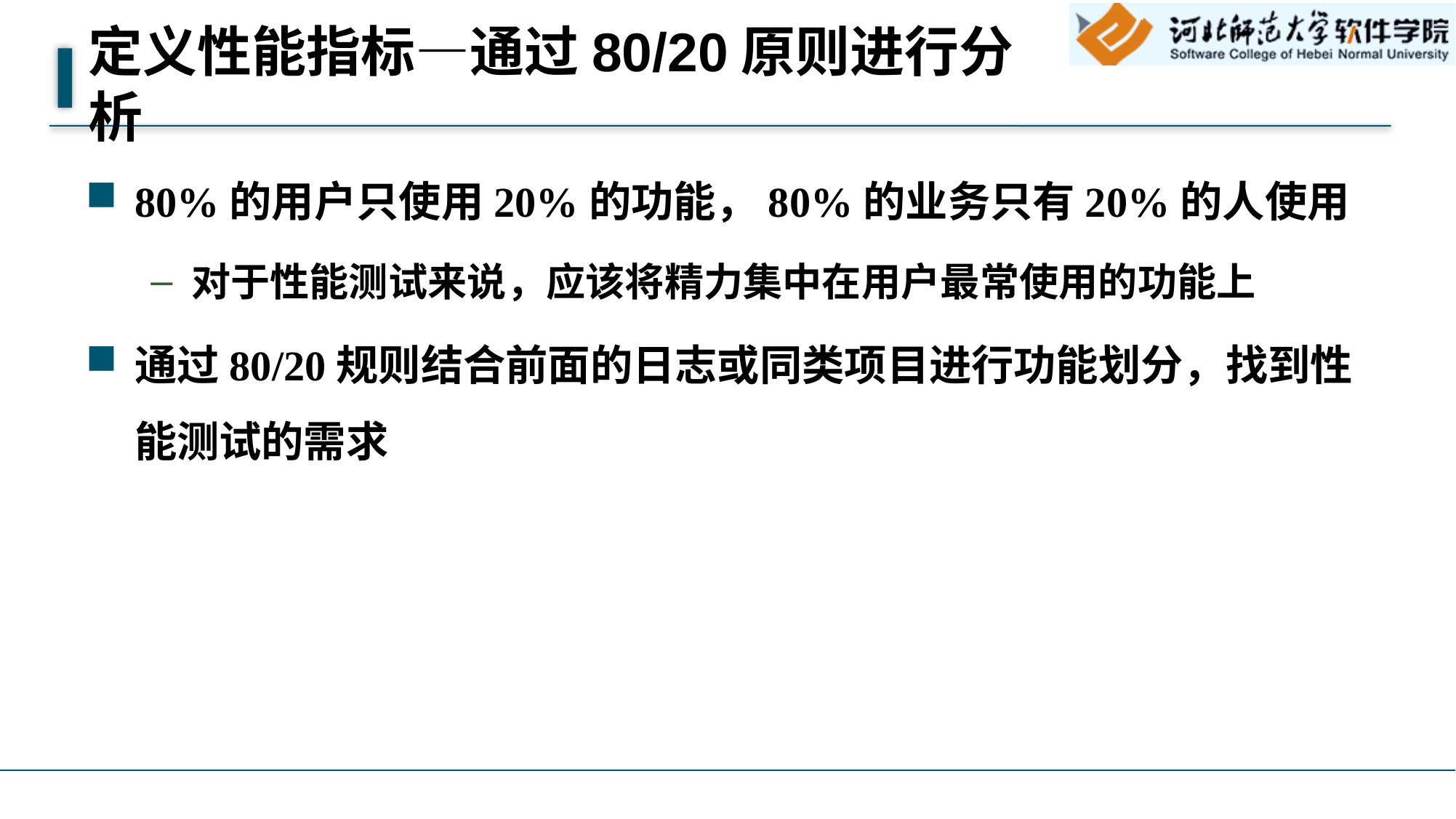

# 定义性能指标—通过80/20原则进行分析
80%的用户只使用20%的功能，80%的业务只有20%的人使用
对于性能测试来说，应该将精力集中在用户最常使用的功能上
通过80/20规则结合前面的日志或同类项目进行功能划分，找到性能测试的需求